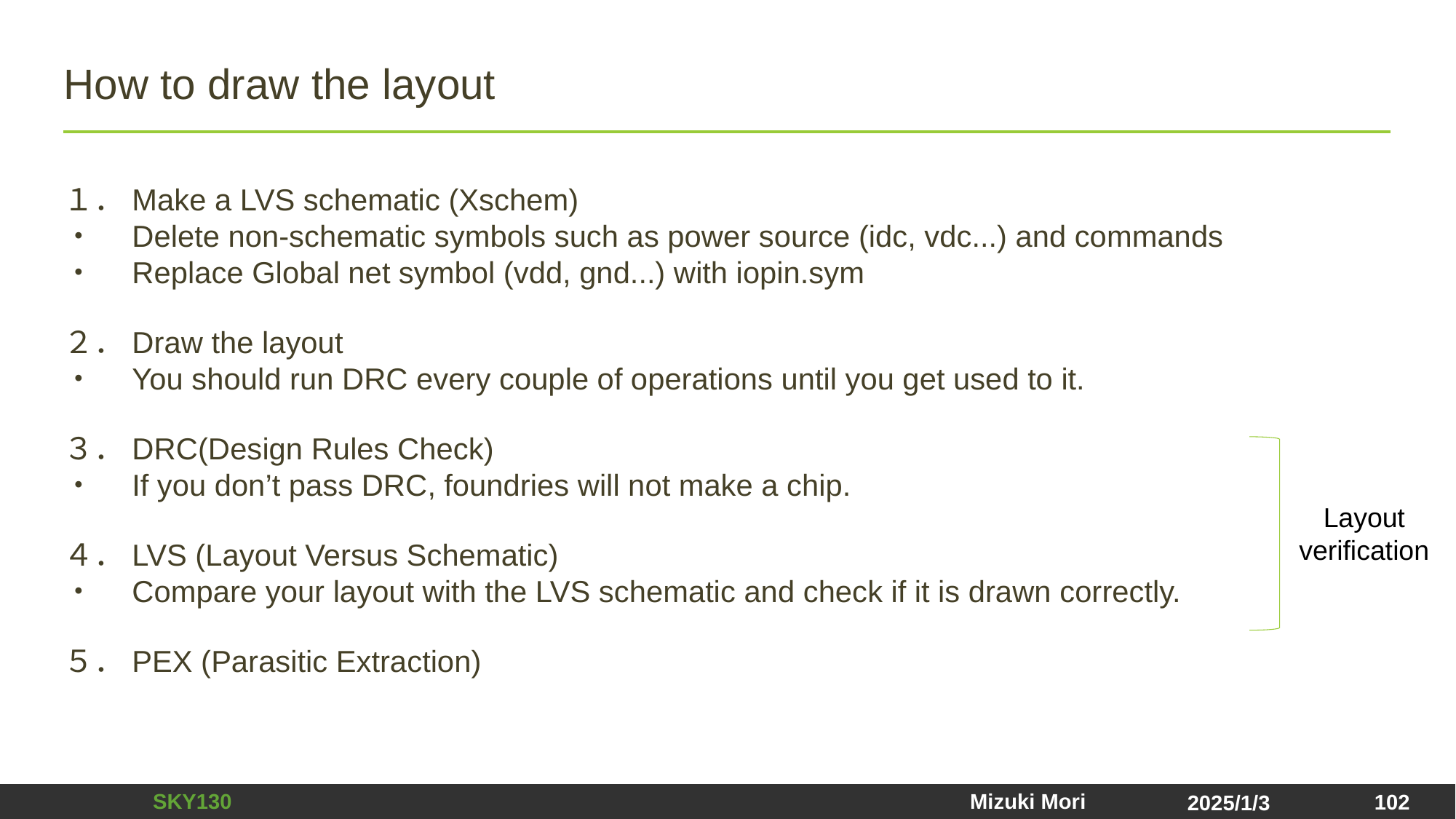

# How to draw the layout
１．Make a LVS schematic (Xschem)
・　Delete non-schematic symbols such as power source (idc, vdc...) and commands
・　Replace Global net symbol (vdd, gnd...) with iopin.sym
２．Draw the layout
・　You should run DRC every couple of operations until you get used to it.
３．DRC(Design Rules Check)
・　If you don’t pass DRC, foundries will not make a chip.
４．LVS (Layout Versus Schematic)
・　Compare your layout with the LVS schematic and check if it is drawn correctly.
５．PEX (Parasitic Extraction)

Layout
verification
102
2025/1/3